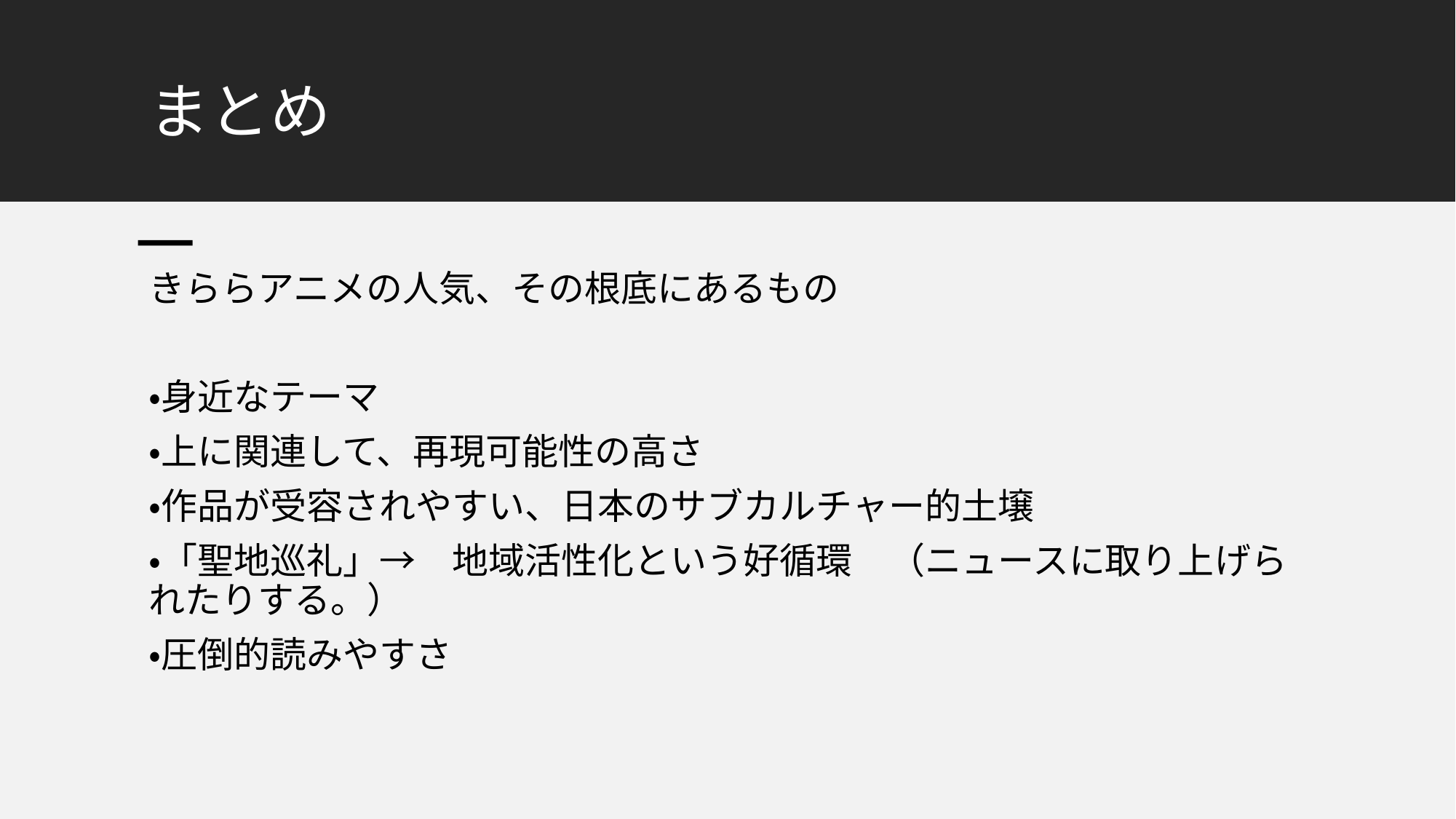

# まとめ

きららアニメの人気、その根底にあるもの

・身近なテーマ
・上に関連して、再現可能性の高さ
・作品が受容されやすい、日本のサブカルチャー的土壌
・「聖地巡礼」→　地域活性化という好循環　（ニュースに取り上げられたりする。）
・圧倒的読みやすさ